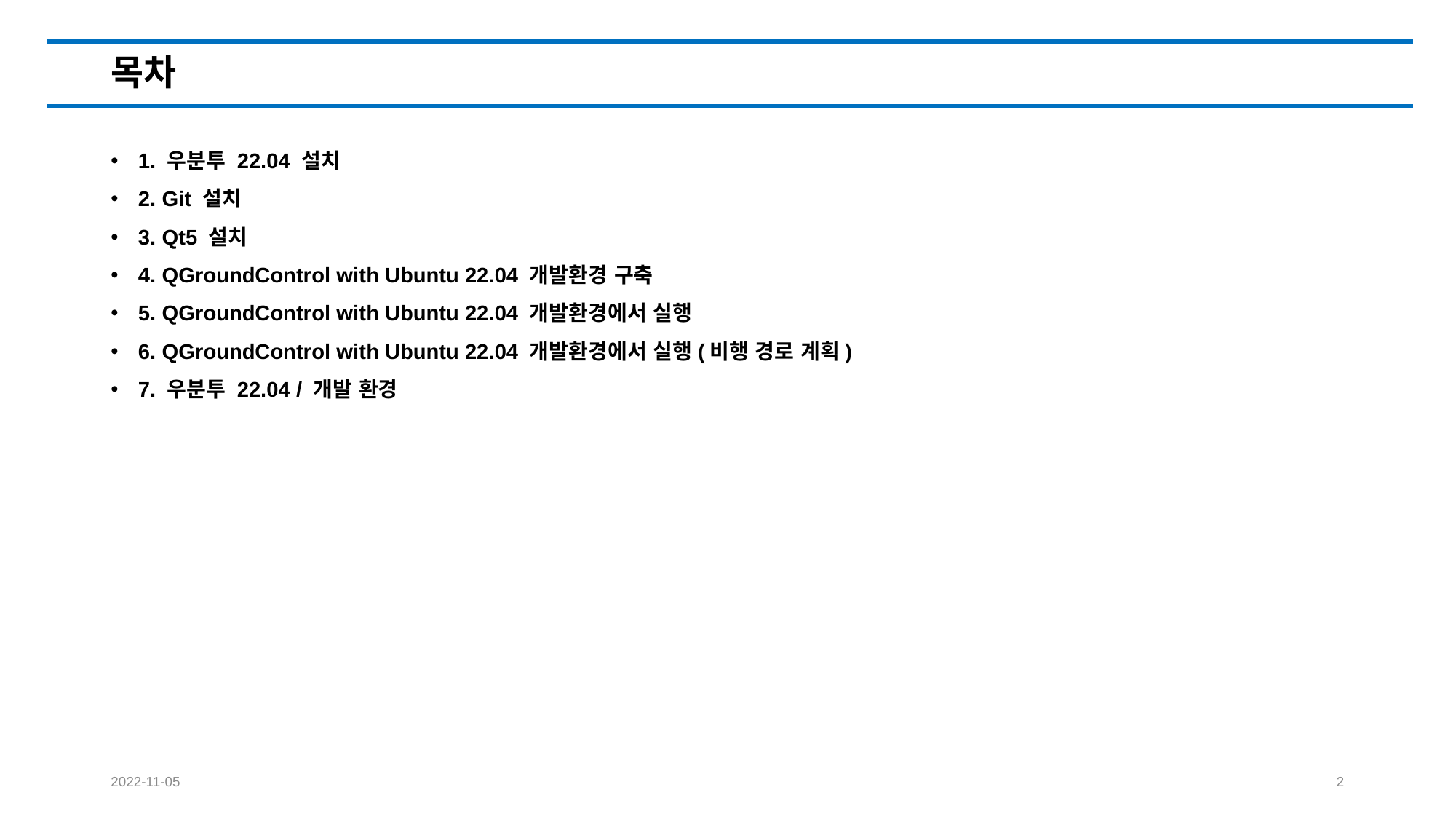

# 목차
1. 우분투 22.04 설치
2. Git 설치
3. Qt5 설치
4. QGroundControl with Ubuntu 22.04 개발환경 구축
5. QGroundControl with Ubuntu 22.04 개발환경에서 실행
6. QGroundControl with Ubuntu 22.04 개발환경에서 실행(비행 경로 계획)
7. 우분투 22.04 / 개발 환경
2022-11-05
2